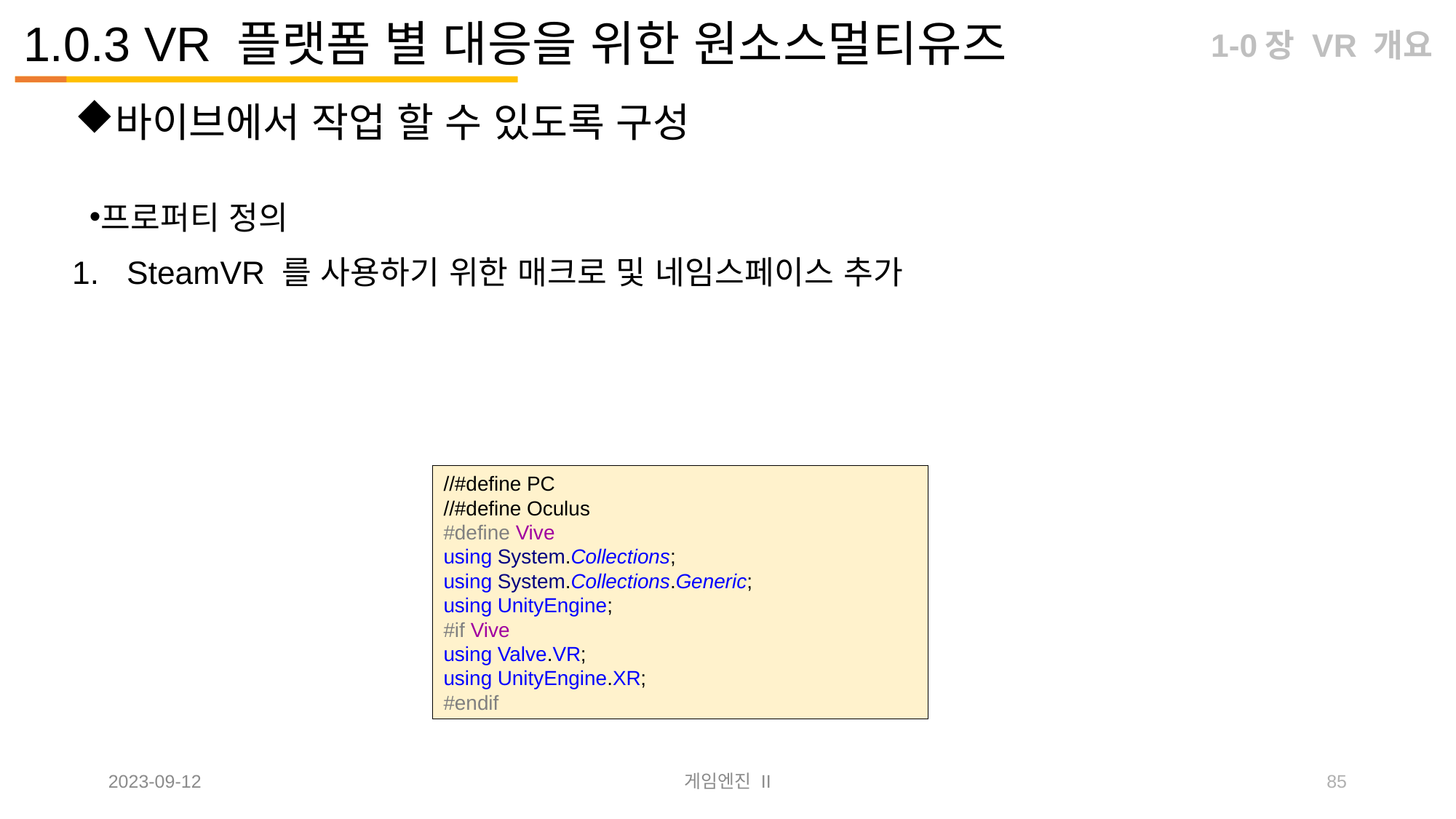

# 1.0.3 VR 플랫폼 별 대응을 위한 원소스멀티유즈
1-0장 VR 개요

바이브에서 작업 할 수 있도록 구성
프로퍼티 정의
SteamVR 를 사용하기 위한 매크로 및 네임스페이스 추가
//#define PC
//#define Oculus
#define Vive
using System.Collections;
using System.Collections.Generic;
using UnityEngine;
#if Vive
using Valve.VR;
using UnityEngine.XR;
#endif
2023-09-12
게임엔진 II
85